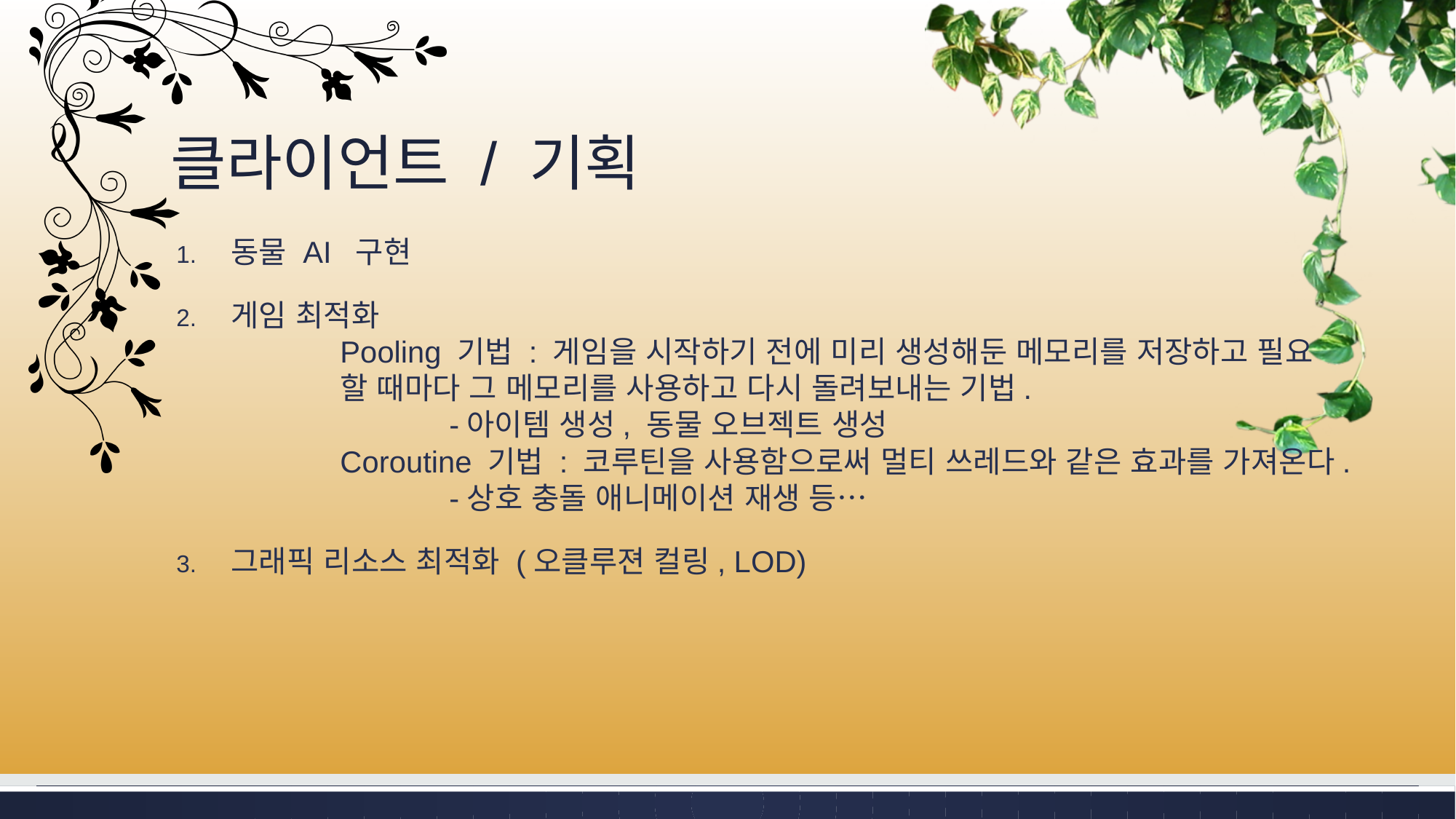

# 클라이언트 / 기획
동물 AI  구현
게임 최적화
	Pooling 기법 : 게임을 시작하기 전에 미리 생성해둔 메모리를 저장하고 필요
	할 때마다 그 메모리를 사용하고 다시 돌려보내는 기법.
		-아이템 생성, 동물 오브젝트 생성
	Coroutine 기법 : 코루틴을 사용함으로써 멀티 쓰레드와 같은 효과를 가져온다.
		-상호 충돌 애니메이션 재생 등…
그래픽 리소스 최적화 (오클루젼 컬링, LOD)